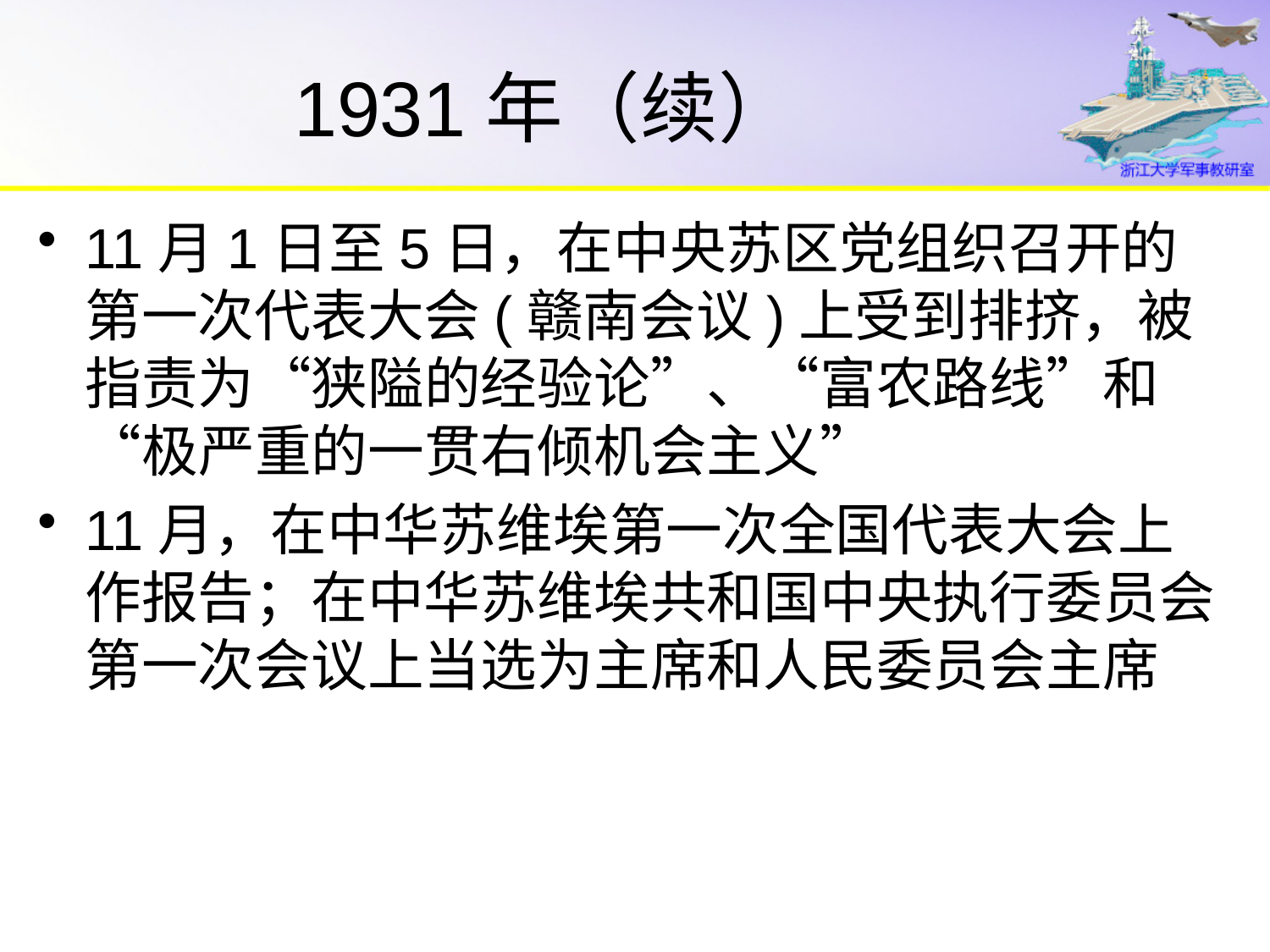

# 1931年（续）
11月1日至5日，在中央苏区党组织召开的第一次代表大会(赣南会议)上受到排挤，被指责为“狭隘的经验论”、“富农路线”和“极严重的一贯右倾机会主义”
11月，在中华苏维埃第一次全国代表大会上作报告；在中华苏维埃共和国中央执行委员会第一次会议上当选为主席和人民委员会主席